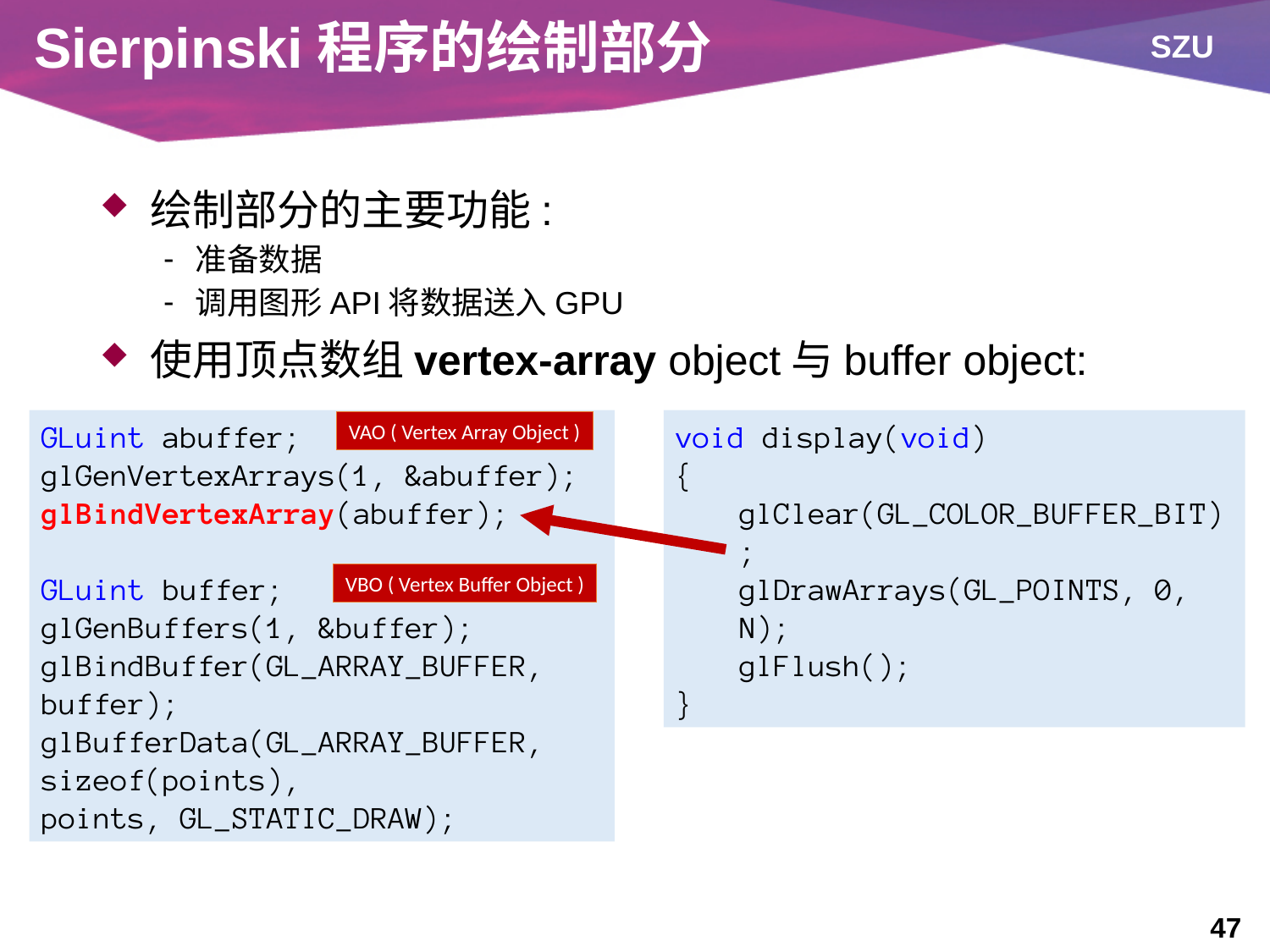

# Sierpinski程序的绘制部分
绘制部分的主要功能:
准备数据
调用图形API将数据送入GPU
使用顶点数组vertex-array object与buffer object:

GLuint abuffer;
glGenVertexArrays(1, &abuffer);
glBindVertexArray(abuffer);

GLuint buffer;
glGenBuffers(1, &buffer);
glBindBuffer(GL_ARRAY_BUFFER, buffer);
glBufferData(GL_ARRAY_BUFFER, sizeof(points),
points, GL_STATIC_DRAW);
void display(void)
{
glClear(GL_COLOR_BUFFER_BIT);
glDrawArrays(GL_POINTS, 0, N);
glFlush();
}
VAO ( Vertex Array Object )
VBO ( Vertex Buffer Object )
47